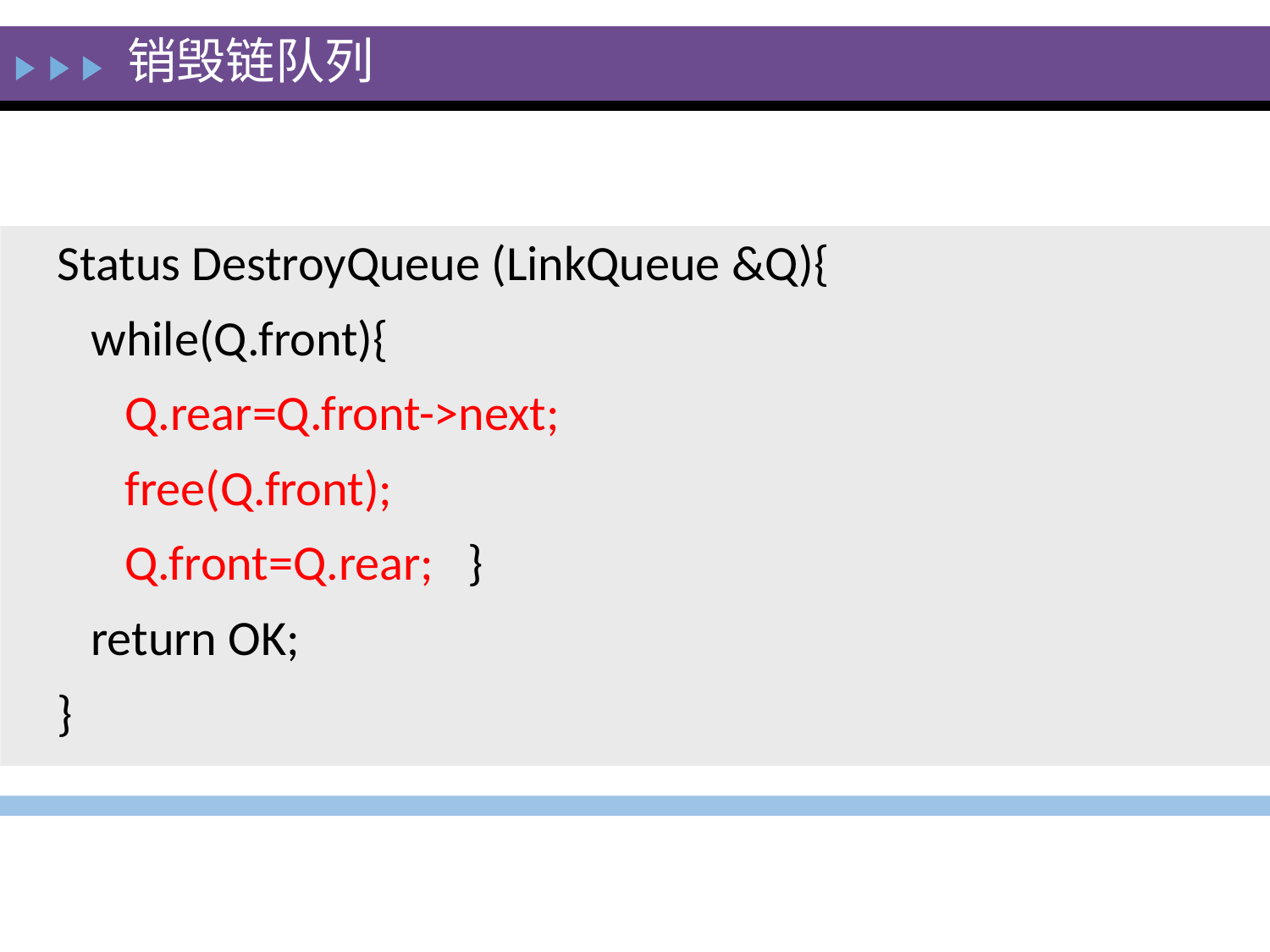

销毁链队列
Status DestroyQueue (LinkQueue &Q){
   while(Q.front){
      Q.rear=Q.front->next;
      free(Q.front);
      Q.front=Q.rear;   }
   return OK;
}